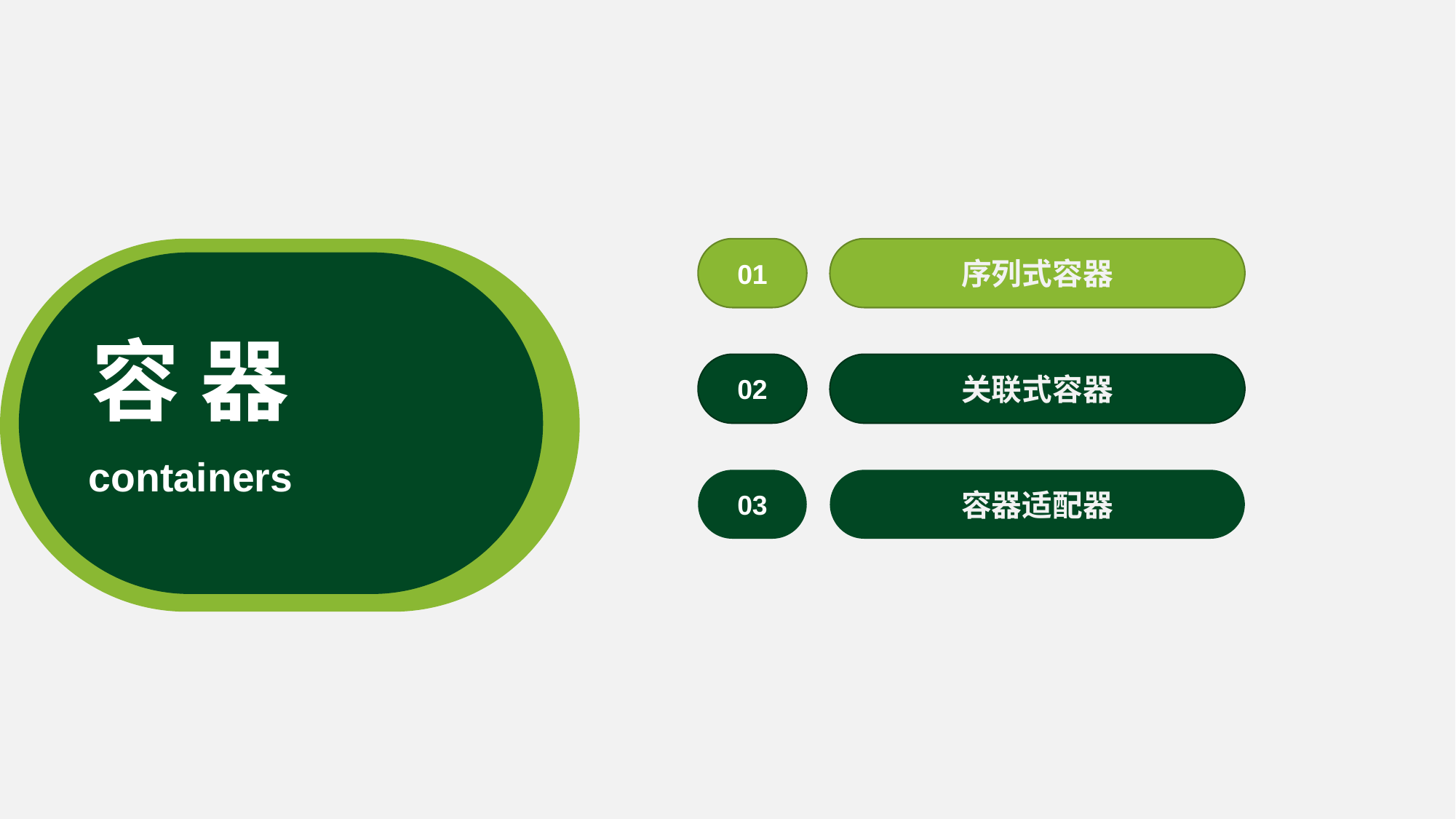

01
序列式容器

容 器
02
关联式容器
containers
03
容器适配器